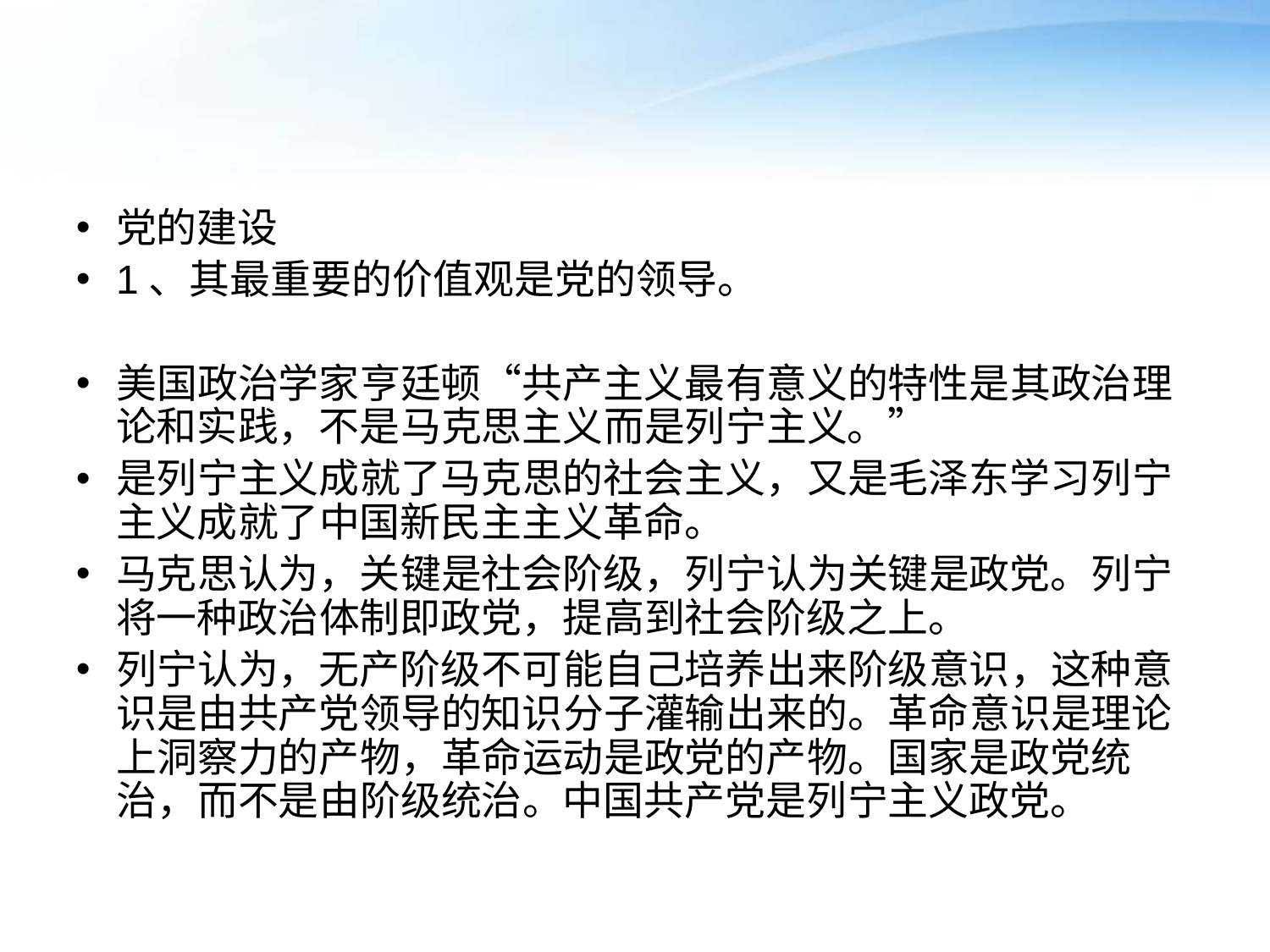

#
党的建设
1、其最重要的价值观是党的领导。

美国政治学家亨廷顿“共产主义最有意义的特性是其政治理论和实践，不是马克思主义而是列宁主义。”
是列宁主义成就了马克思的社会主义，又是毛泽东学习列宁主义成就了中国新民主主义革命。
马克思认为，关键是社会阶级，列宁认为关键是政党。列宁将一种政治体制即政党，提高到社会阶级之上。
列宁认为，无产阶级不可能自己培养出来阶级意识，这种意识是由共产党领导的知识分子灌输出来的。革命意识是理论上洞察力的产物，革命运动是政党的产物。国家是政党统治，而不是由阶级统治。中国共产党是列宁主义政党。